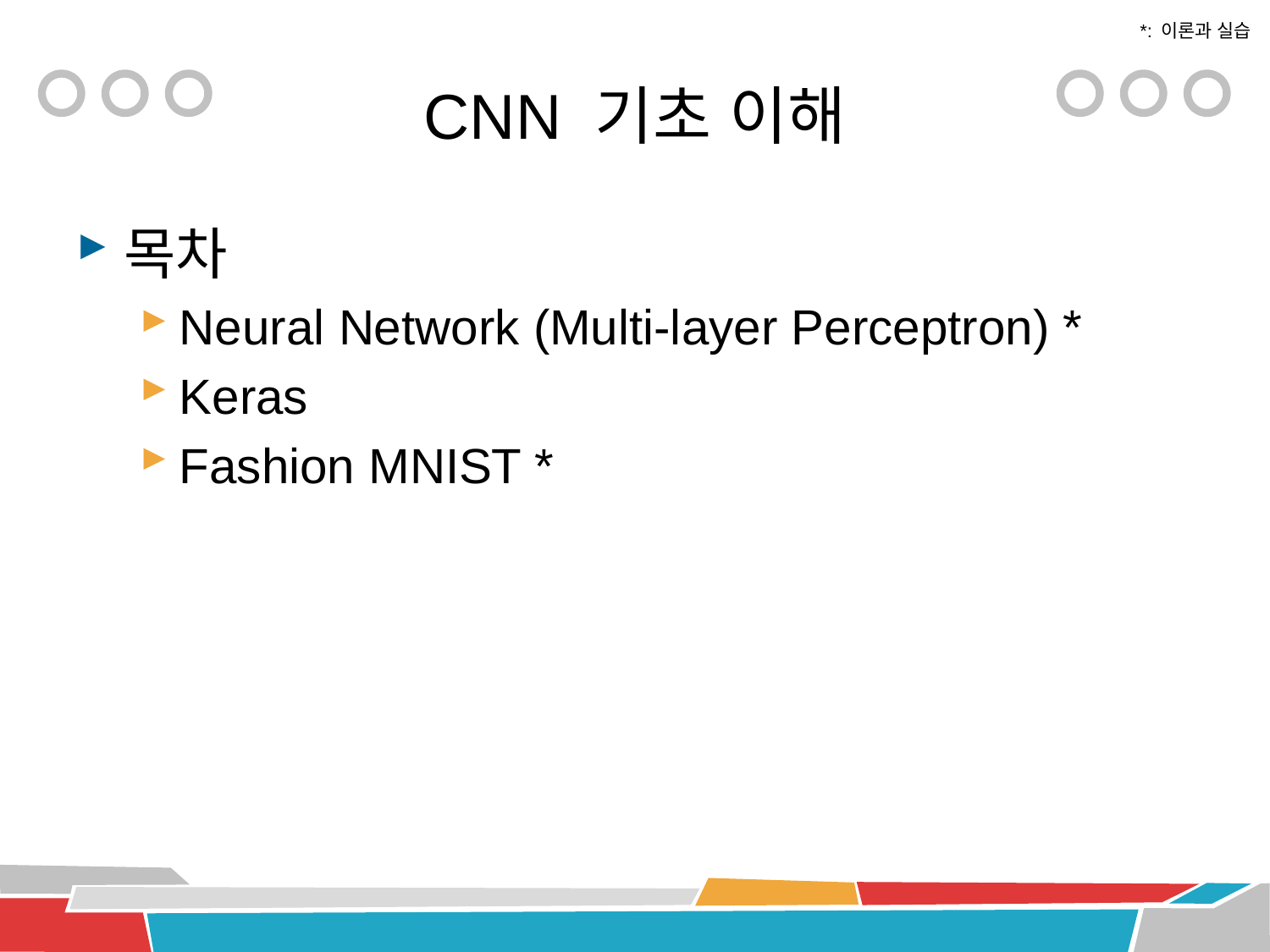

*: 이론과 실습
# CNN 기초 이해
목차
Neural Network (Multi-layer Perceptron) *
Keras
Fashion MNIST *